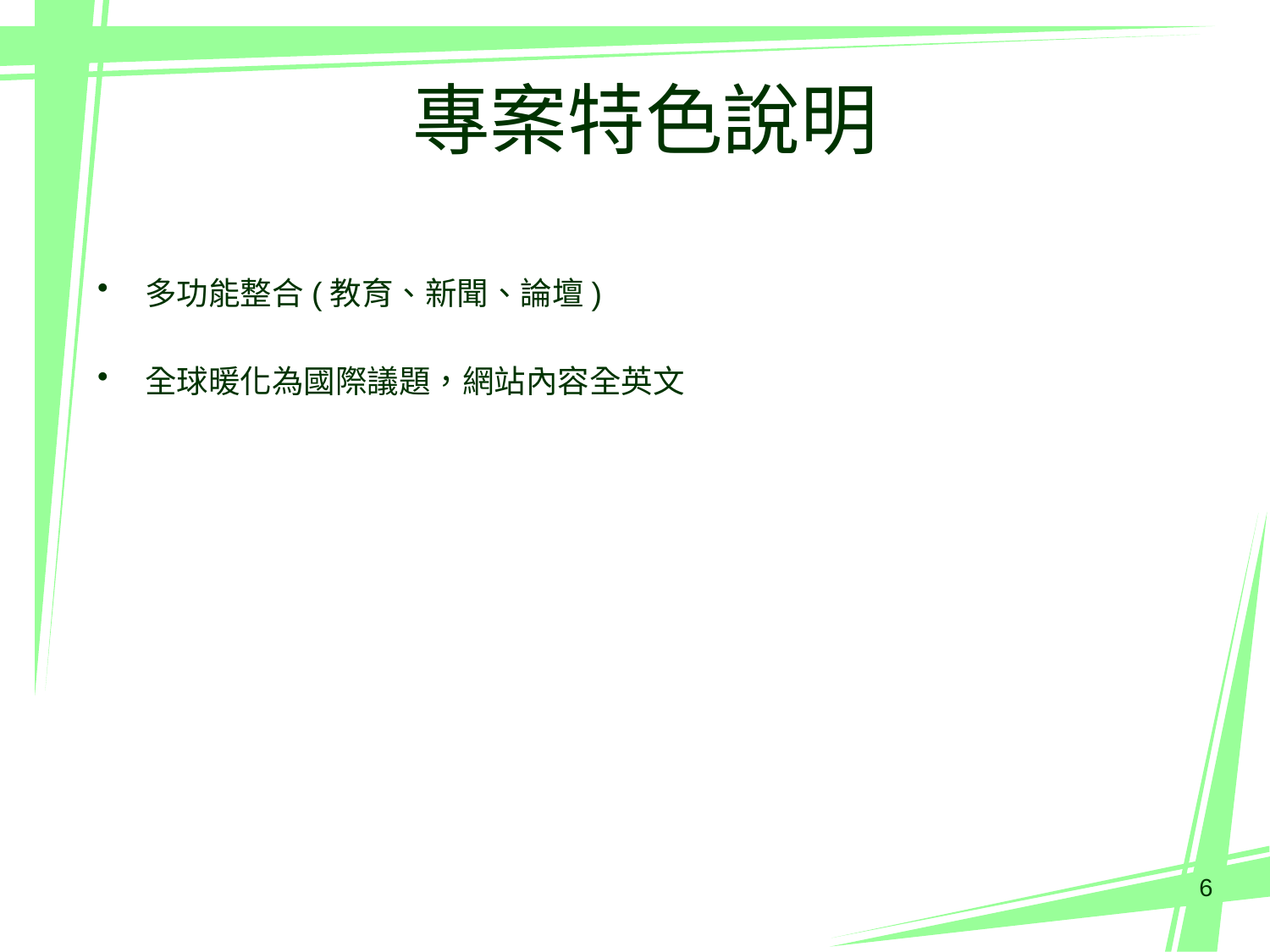

# 專案特色說明

多功能整合(教育、新聞、論壇)

全球暖化為國際議題，網站內容全英文
6